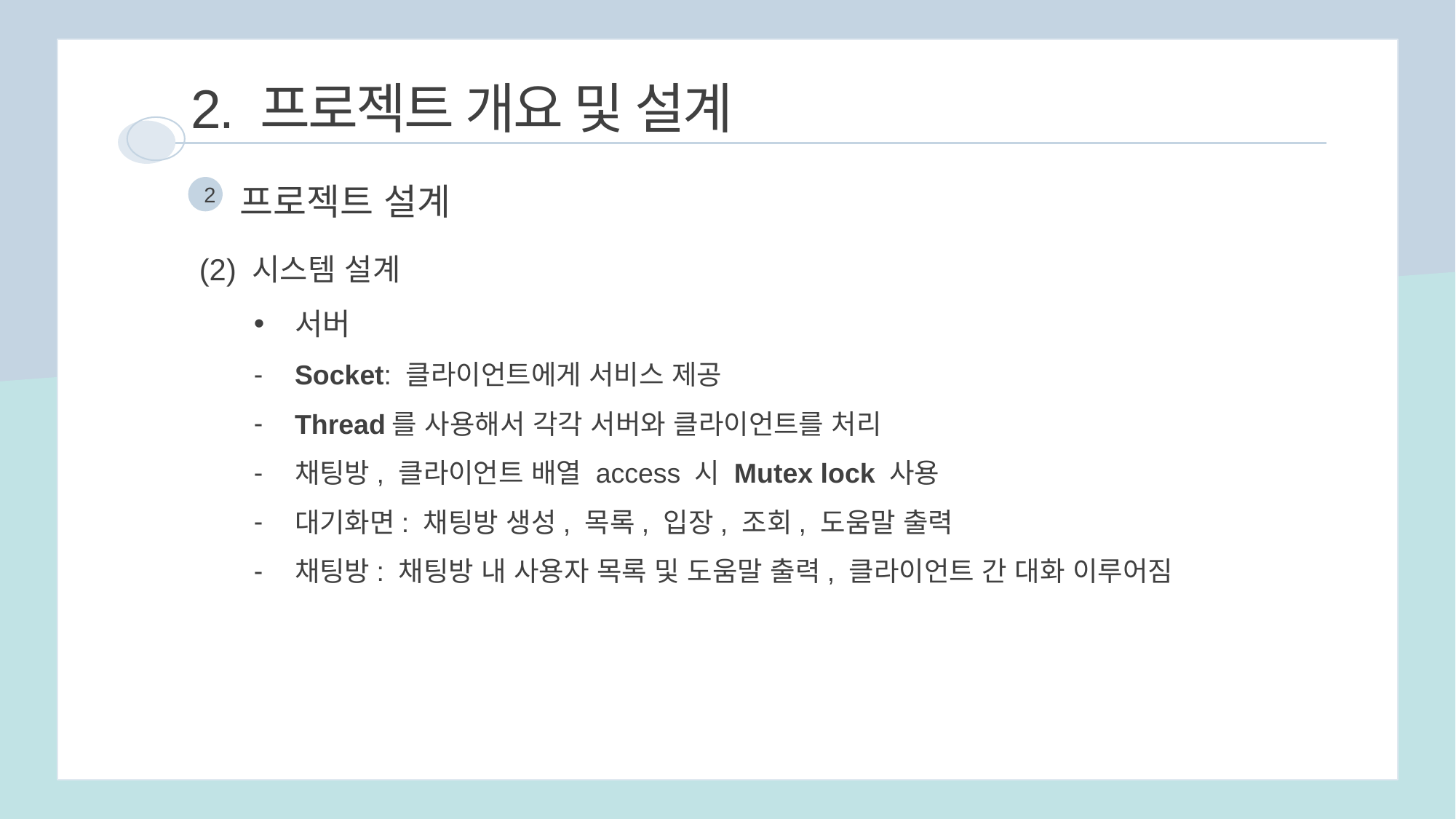

2. 프로젝트 개요 및 설계
프로젝트 설계
2
(2) 시스템 설계
서버
Socket: 클라이언트에게 서비스 제공
Thread를 사용해서 각각 서버와 클라이언트를 처리
채팅방, 클라이언트 배열 access 시 Mutex lock 사용
대기화면: 채팅방 생성, 목록, 입장, 조회, 도움말 출력
채팅방: 채팅방 내 사용자 목록 및 도움말 출력, 클라이언트 간 대화 이루어짐